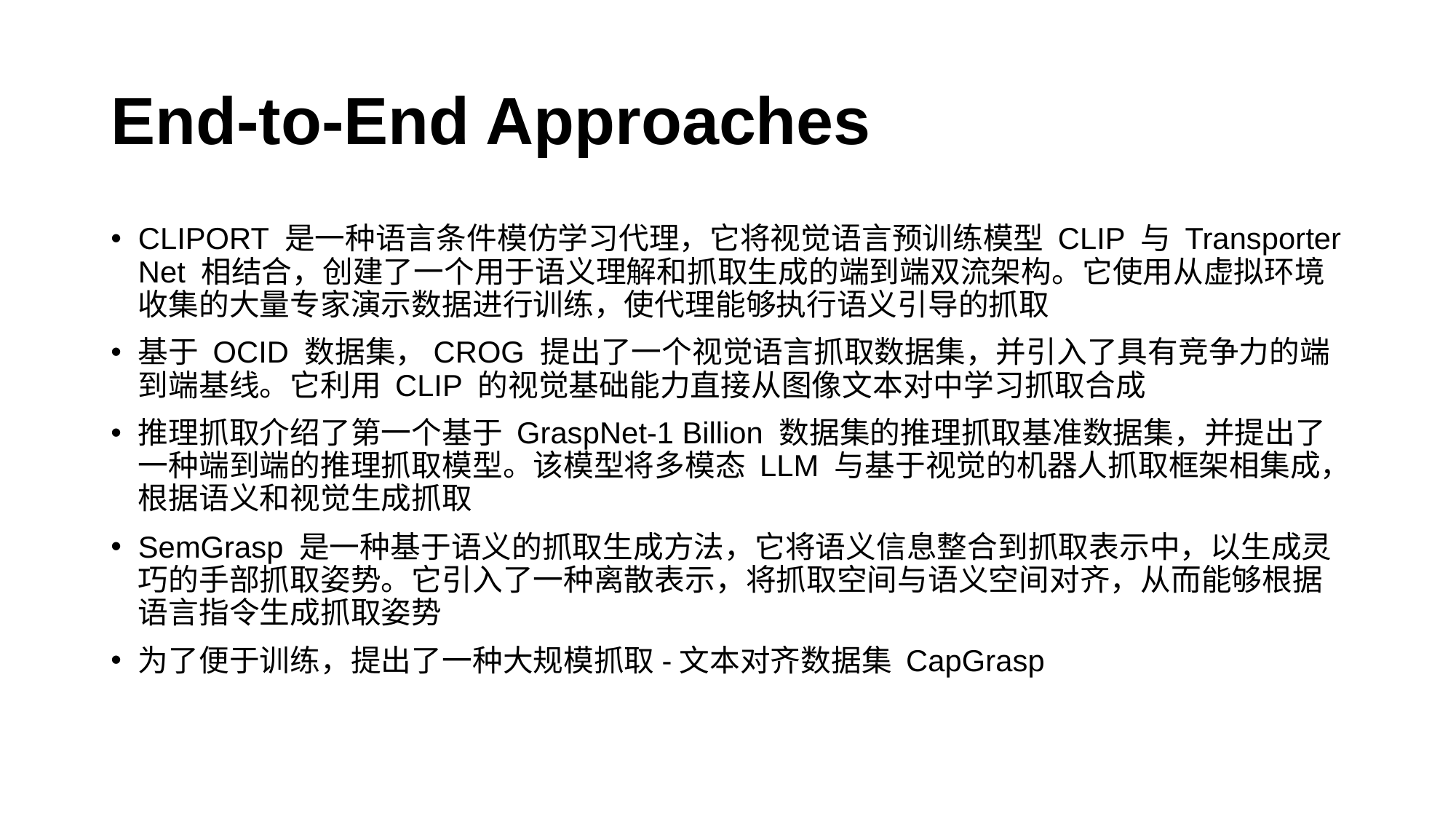

# End-to-End Approaches
CLIPORT 是一种语言条件模仿学习代理，它将视觉语言预训练模型 CLIP 与 Transporter Net 相结合，创建了一个用于语义理解和抓取生成的端到端双流架构。它使用从虚拟环境收集的大量专家演示数据进行训练，使代理能够执行语义引导的抓取
基于 OCID 数据集，CROG 提出了一个视觉语言抓取数据集，并引入了具有竞争力的端到端基线。它利用 CLIP 的视觉基础能力直接从图像文本对中学习抓取合成
推理抓取介绍了第一个基于 GraspNet-1 Billion 数据集的推理抓取基准数据集，并提出了一种端到端的推理抓取模型。该模型将多模态 LLM 与基于视觉的机器人抓取框架相集成，根据语义和视觉生成抓取
SemGrasp 是一种基于语义的抓取生成方法，它将语义信息整合到抓取表示中，以生成灵巧的手部抓取姿势。它引入了一种离散表示，将抓取空间与语义空间对齐，从而能够根据语言指令生成抓取姿势
为了便于训练，提出了一种大规模抓取-文本对齐数据集 CapGrasp